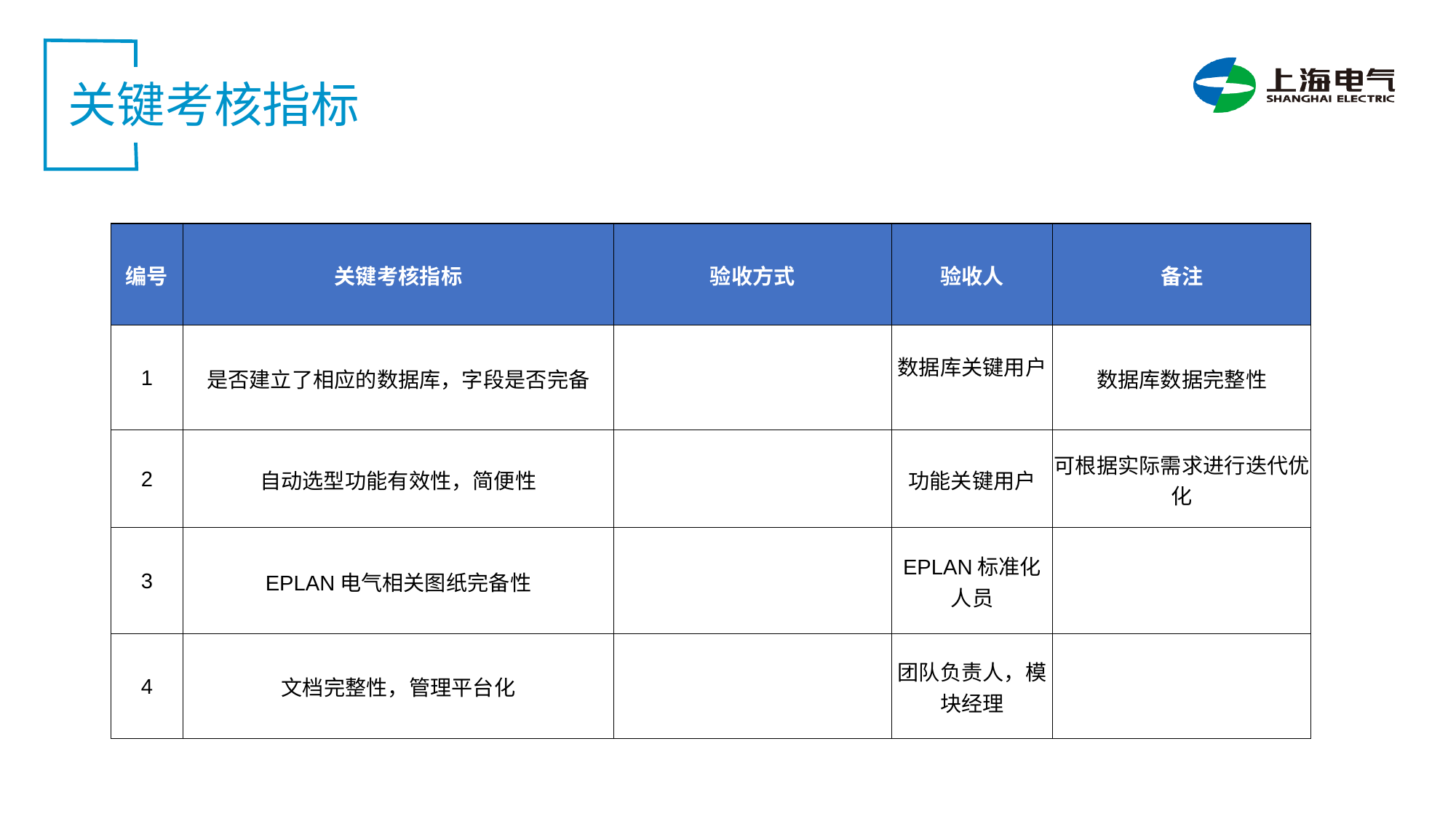

关键考核指标
| 编号 | 关键考核指标 | 验收方式 | 验收人 | 备注 |
| --- | --- | --- | --- | --- |
| 1 | 是否建立了相应的数据库，字段是否完备 |  | 数据库关键用户 | 数据库数据完整性 |
| 2 | 自动选型功能有效性，简便性 |  | 功能关键用户 | 可根据实际需求进行迭代优化 |
| 3 | EPLAN电气相关图纸完备性 |  | EPLAN标准化人员 |  |
| 4 | 文档完整性，管理平台化 |  | 团队负责人，模块经理 |  |